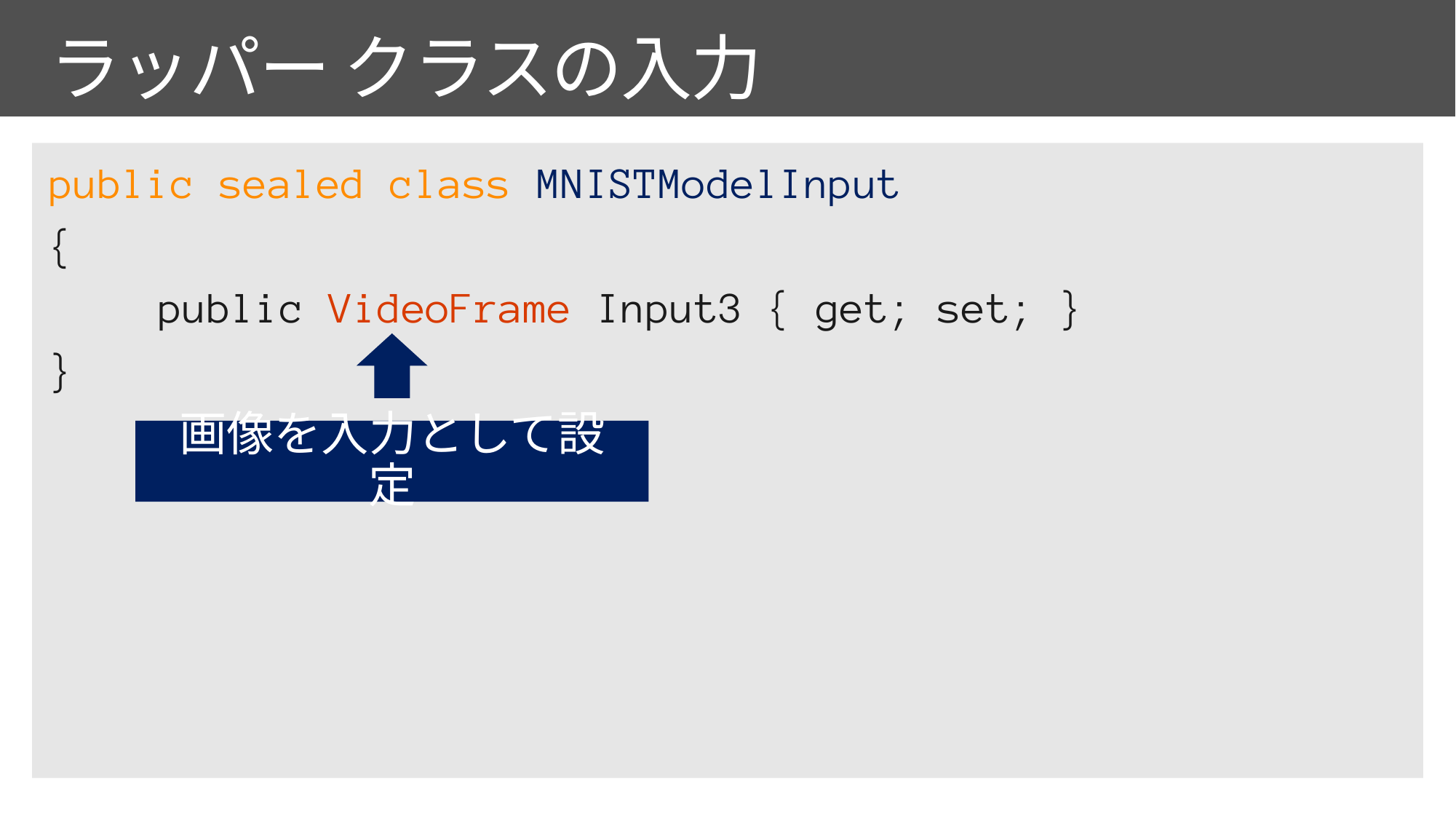

# ラッパー クラスの入力
public sealed class MNISTModelInput
{
	public VideoFrame Input3 { get; set; }
}

画像を入力として設定